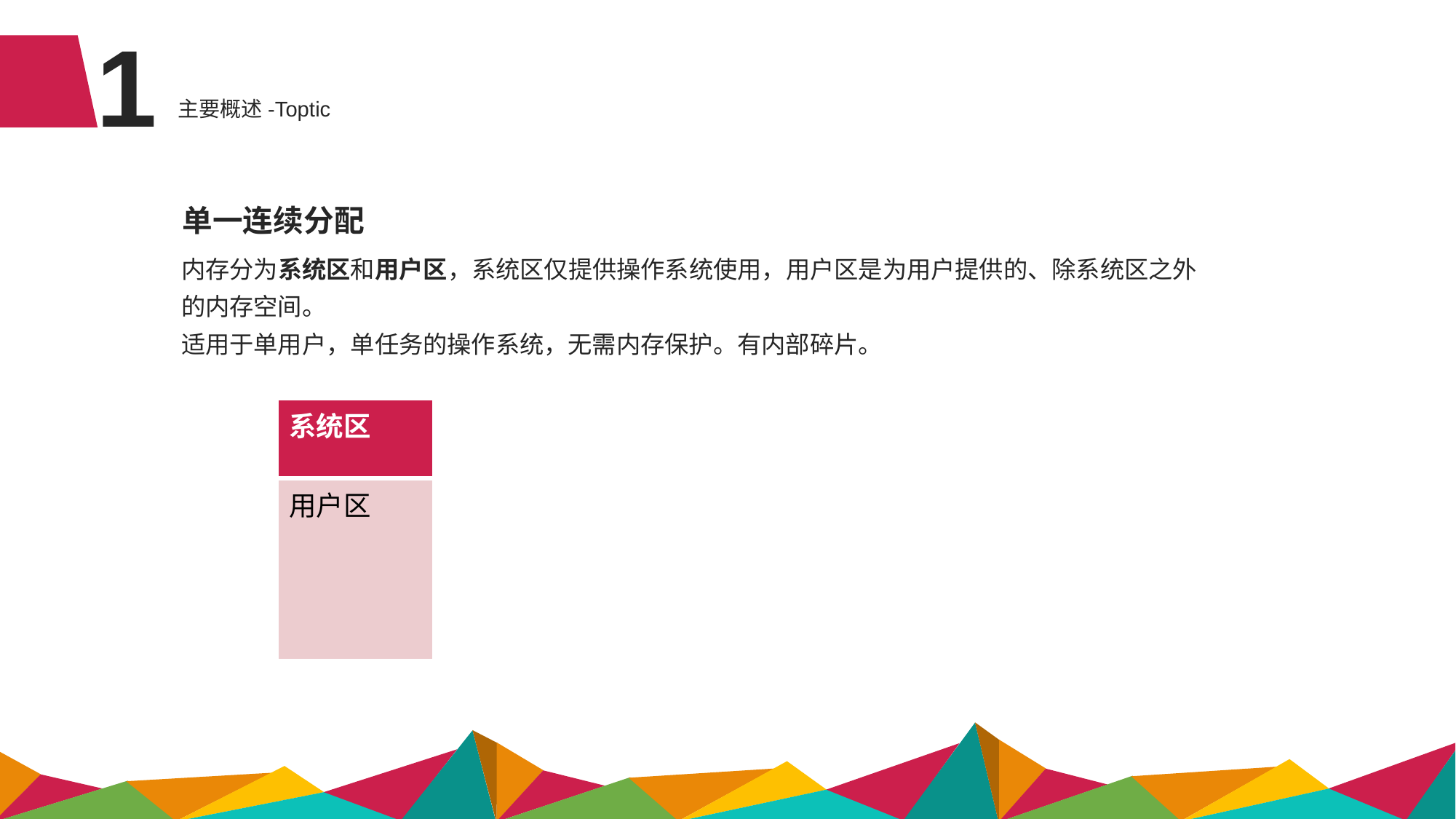

1

主要概述-Toptic
单一连续分配
内存分为系统区和用户区，系统区仅提供操作系统使用，用户区是为用户提供的、除系统区之外的内存空间。
适用于单用户，单任务的操作系统，无需内存保护。有内部碎片。
| 系统区 |
| --- |
| 用户区 |